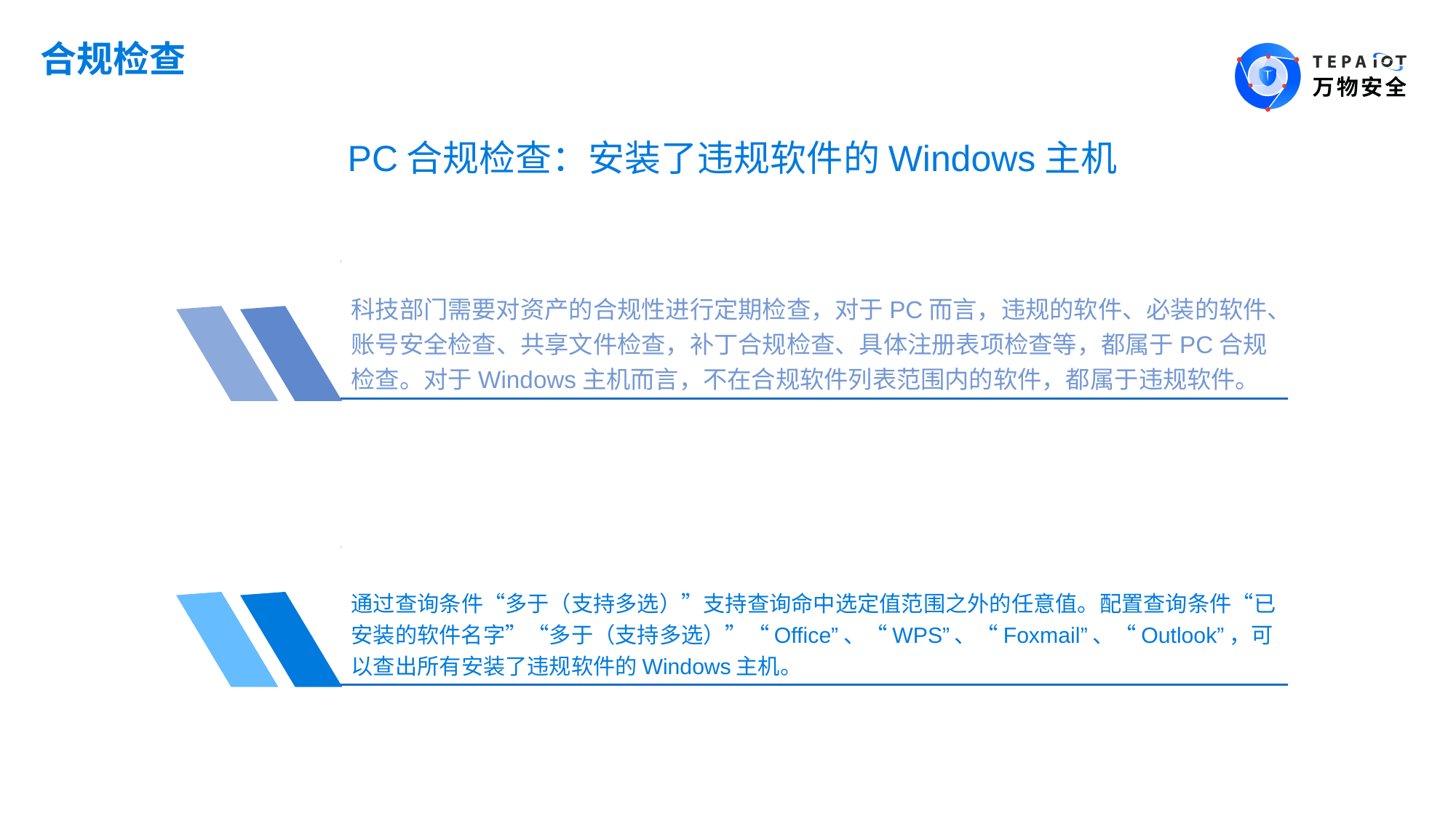

合规检查
PC合规检查：安装了违规软件的Windows主机
科技部门需要对资产的合规性进行定期检查，对于PC而言，违规的软件、必装的软件、账号安全检查、共享文件检查，补丁合规检查、具体注册表项检查等，都属于PC合规检查。对于Windows主机而言，不在合规软件列表范围内的软件，都属于违规软件。

通过查询条件“多于（支持多选）”支持查询命中选定值范围之外的任意值。配置查询条件“已安装的软件名字”“多于（支持多选）”“Office”、“WPS”、“Foxmail”、“Outlook”，可以查出所有安装了违规软件的Windows主机。